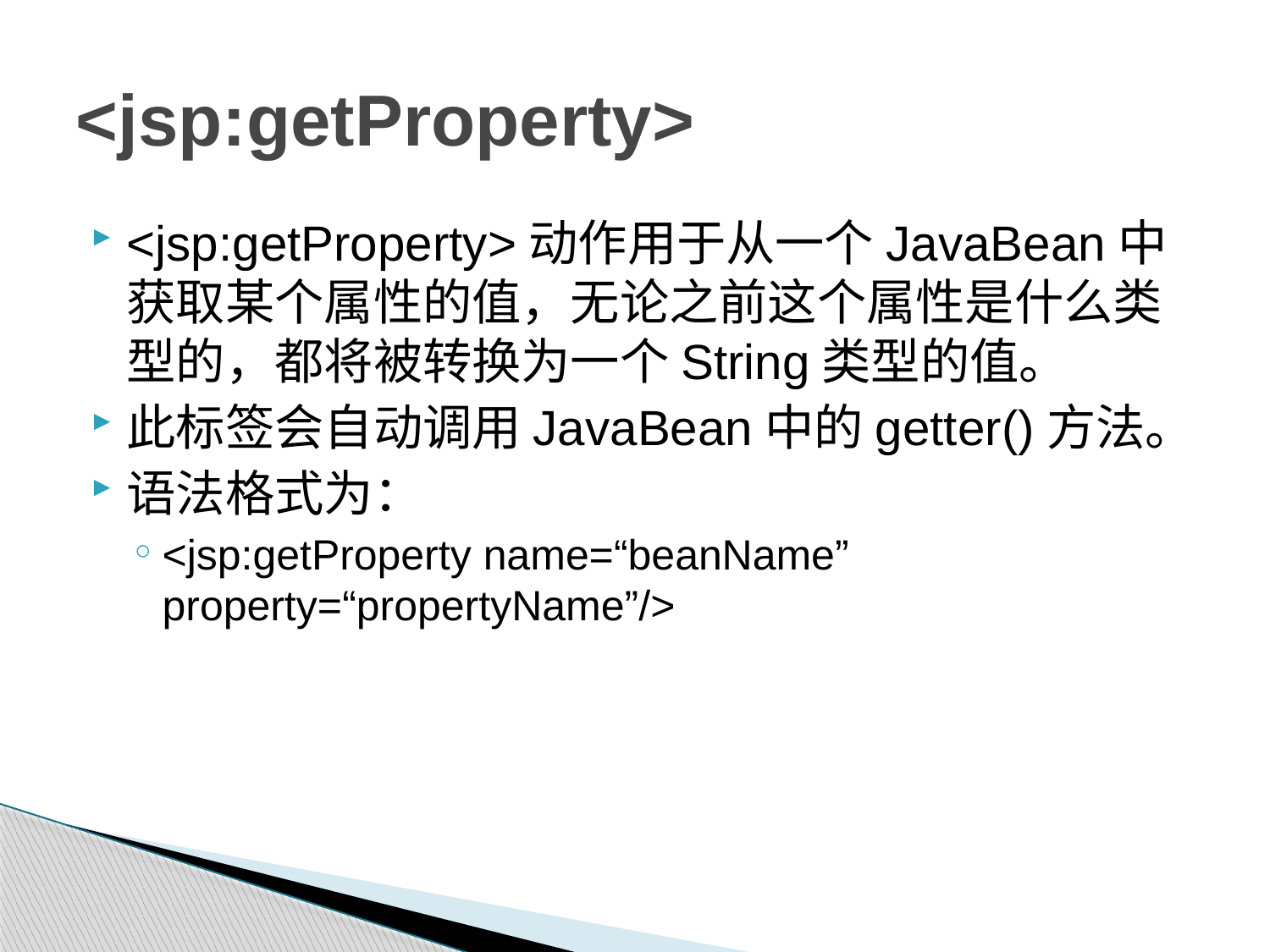

# <jsp:getProperty>
<jsp:getProperty>动作用于从一个JavaBean中获取某个属性的值，无论之前这个属性是什么类型的，都将被转换为一个String类型的值。
此标签会自动调用JavaBean中的getter()方法。
语法格式为：
<jsp:getProperty name=“beanName” property=“propertyName”/>